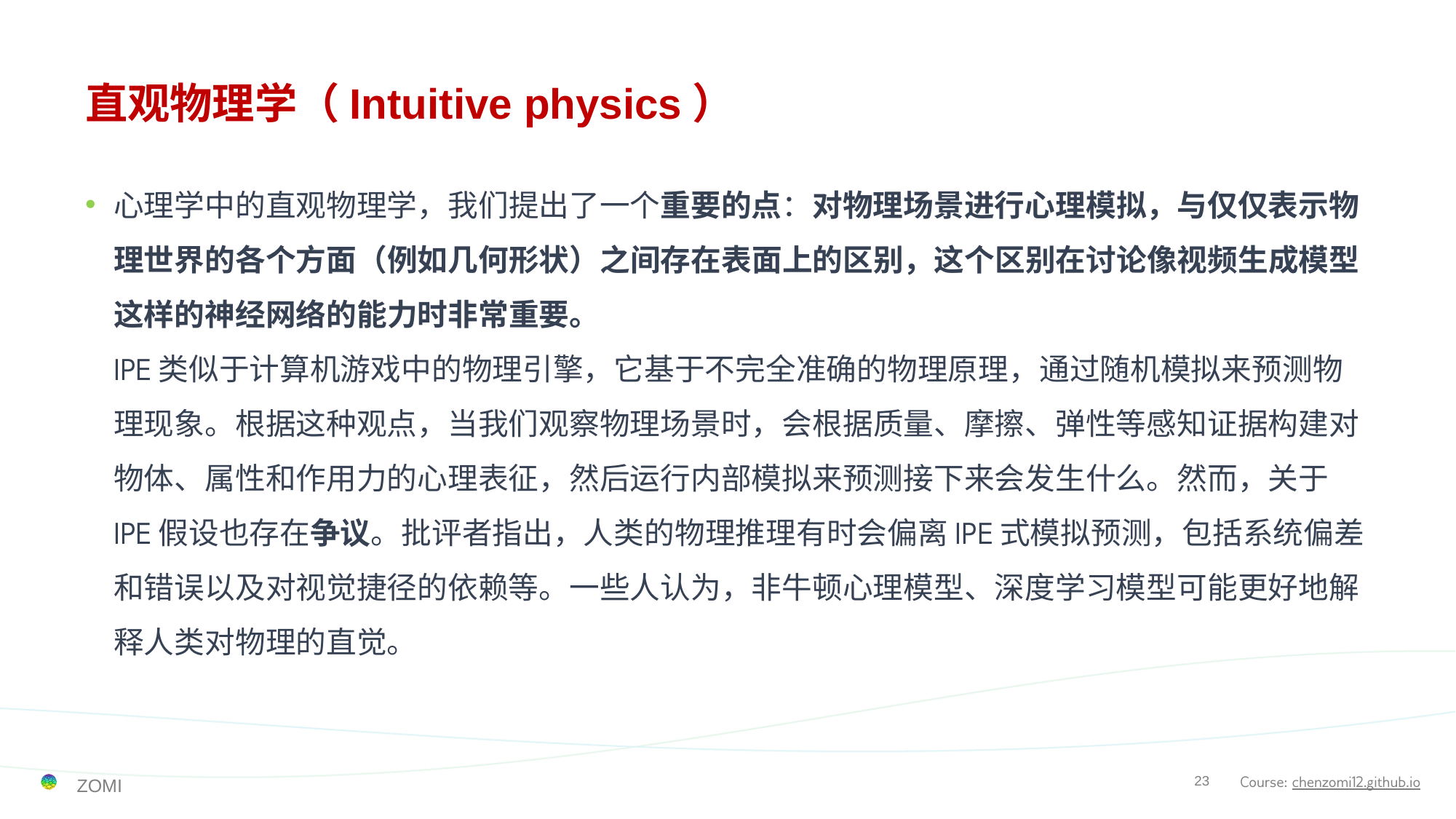

# 直观物理学（Intuitive physics）
心理学中的直观物理学，我们提出了一个重要的点：对物理场景进行心理模拟，与仅仅表示物理世界的各个方面（例如几何形状）之间存在表面上的区别，这个区别在讨论像视频生成模型这样的神经网络的能力时非常重要。
IPE类似于计算机游戏中的物理引擎，它基于不完全准确的物理原理，通过随机模拟来预测物理现象。根据这种观点，当我们观察物理场景时，会根据质量、摩擦、弹性等感知证据构建对物体、属性和作用力的心理表征，然后运行内部模拟来预测接下来会发生什么。然而，关于IPE假设也存在争议。批评者指出，人类的物理推理有时会偏离IPE式模拟预测，包括系统偏差和错误以及对视觉捷径的依赖等。一些人认为，非牛顿心理模型、深度学习模型可能更好地解释人类对物理的直觉。